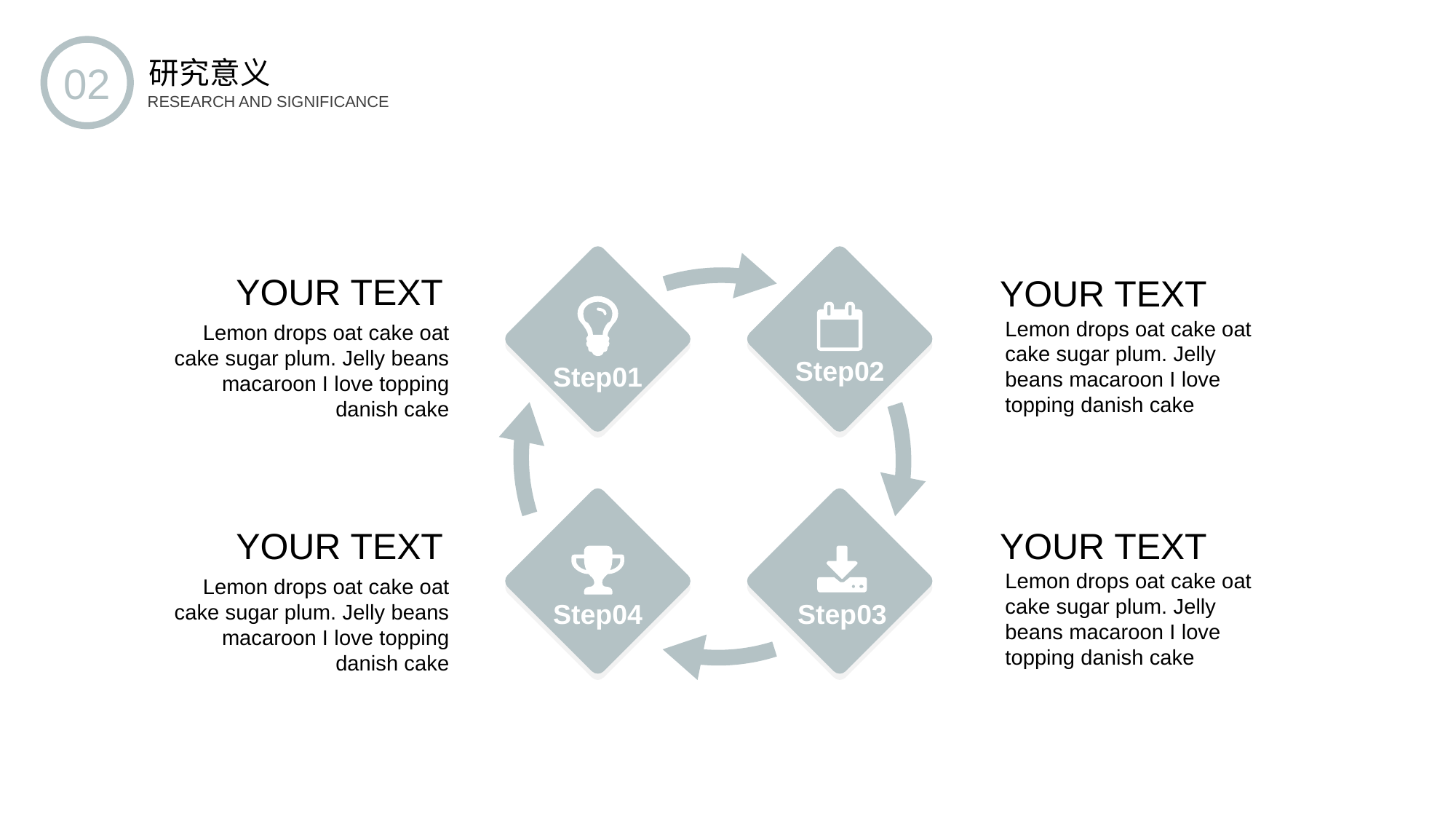

02
研究意义
RESEARCH AND SIGNIFICANCE

 YOUR TEXT
 YOUR TEXT

Lemon drops oat cake oat cake sugar plum. Jelly beans macaroon I love topping danish cake
Lemon drops oat cake oat cake sugar plum. Jelly beans macaroon I love topping danish cake
Step02
Step01

 YOUR TEXT
 YOUR TEXT

Lemon drops oat cake oat cake sugar plum. Jelly beans macaroon I love topping danish cake
Lemon drops oat cake oat cake sugar plum. Jelly beans macaroon I love topping danish cake
Step04
Step03